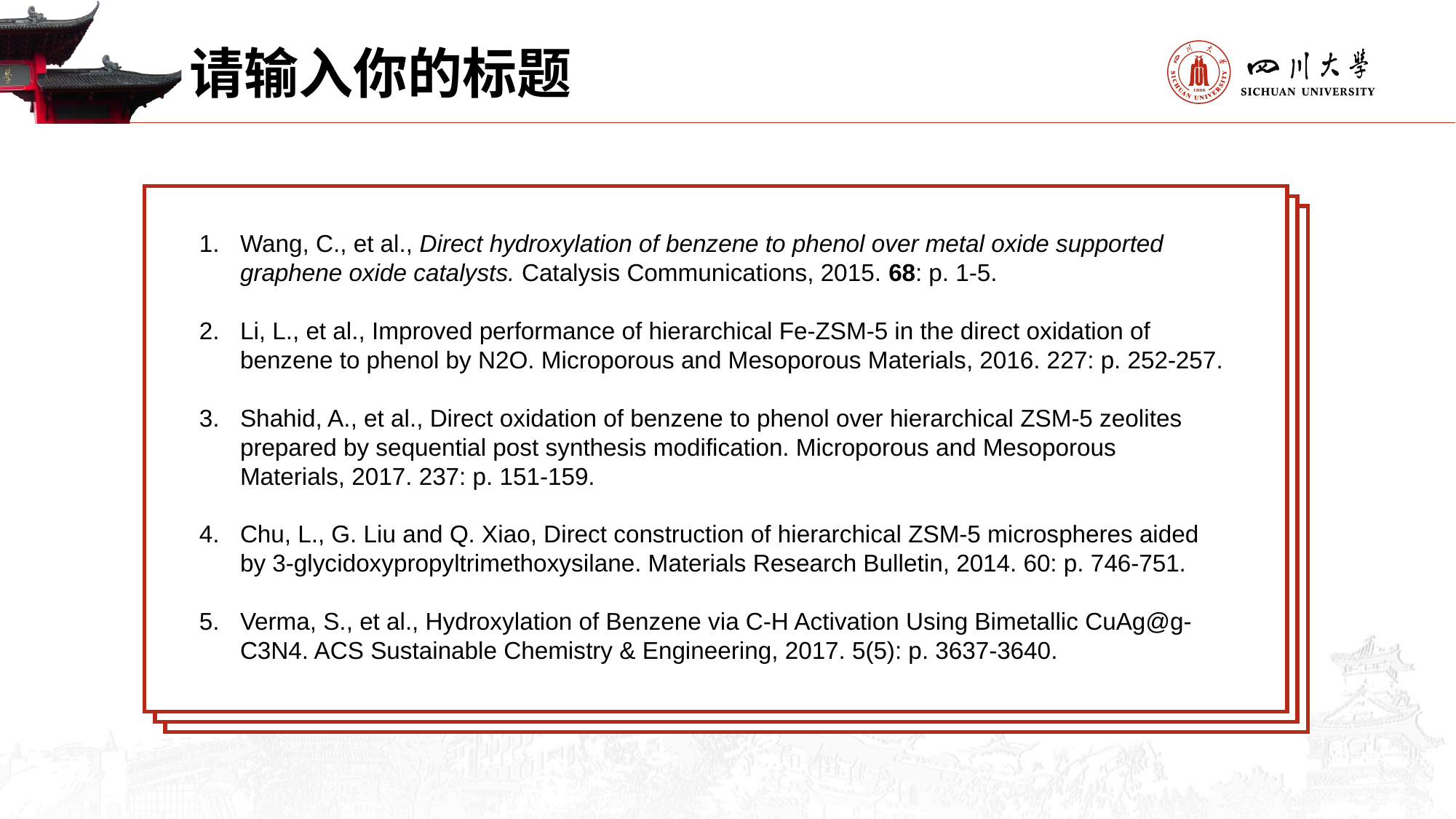

请输入你的标题

Wang, C., et al., Direct hydroxylation of benzene to phenol over metal oxide supported graphene oxide catalysts. Catalysis Communications, 2015. 68: p. 1-5.

Li, L., et al., Improved performance of hierarchical Fe-ZSM-5 in the direct oxidation of benzene to phenol by N2O. Microporous and Mesoporous Materials, 2016. 227: p. 252-257.

Shahid, A., et al., Direct oxidation of benzene to phenol over hierarchical ZSM-5 zeolites prepared by sequential post synthesis modification. Microporous and Mesoporous Materials, 2017. 237: p. 151-159.

Chu, L., G. Liu and Q. Xiao, Direct construction of hierarchical ZSM-5 microspheres aided by 3-glycidoxypropyltrimethoxysilane. Materials Research Bulletin, 2014. 60: p. 746-751.

Verma, S., et al., Hydroxylation of Benzene via C-H Activation Using Bimetallic CuAg@g-C3N4. ACS Sustainable Chemistry & Engineering, 2017. 5(5): p. 3637-3640.